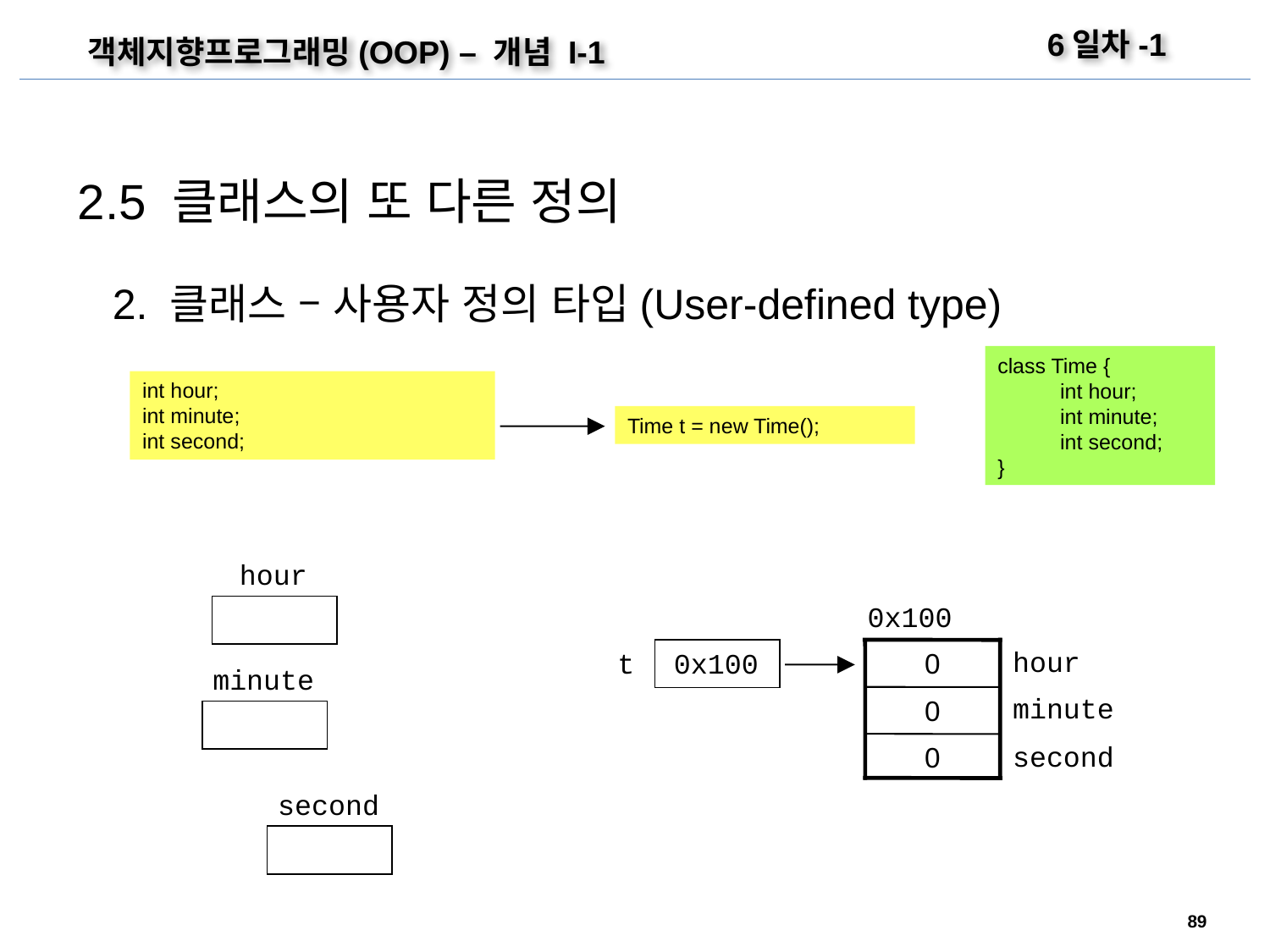

6일차-1
객체지향프로그래밍(OOP) – 개념 I-1
2.5 클래스의 또 다른 정의
2. 클래스 – 사용자 정의 타입(User-defined type)
class Time {
	int hour;
	int minute;
	int second;
}
int hour;
int minute;
int second;
Time t = new Time();

hour
0x100

hour
t

0x100
0

minute

minute
0

second
0

second